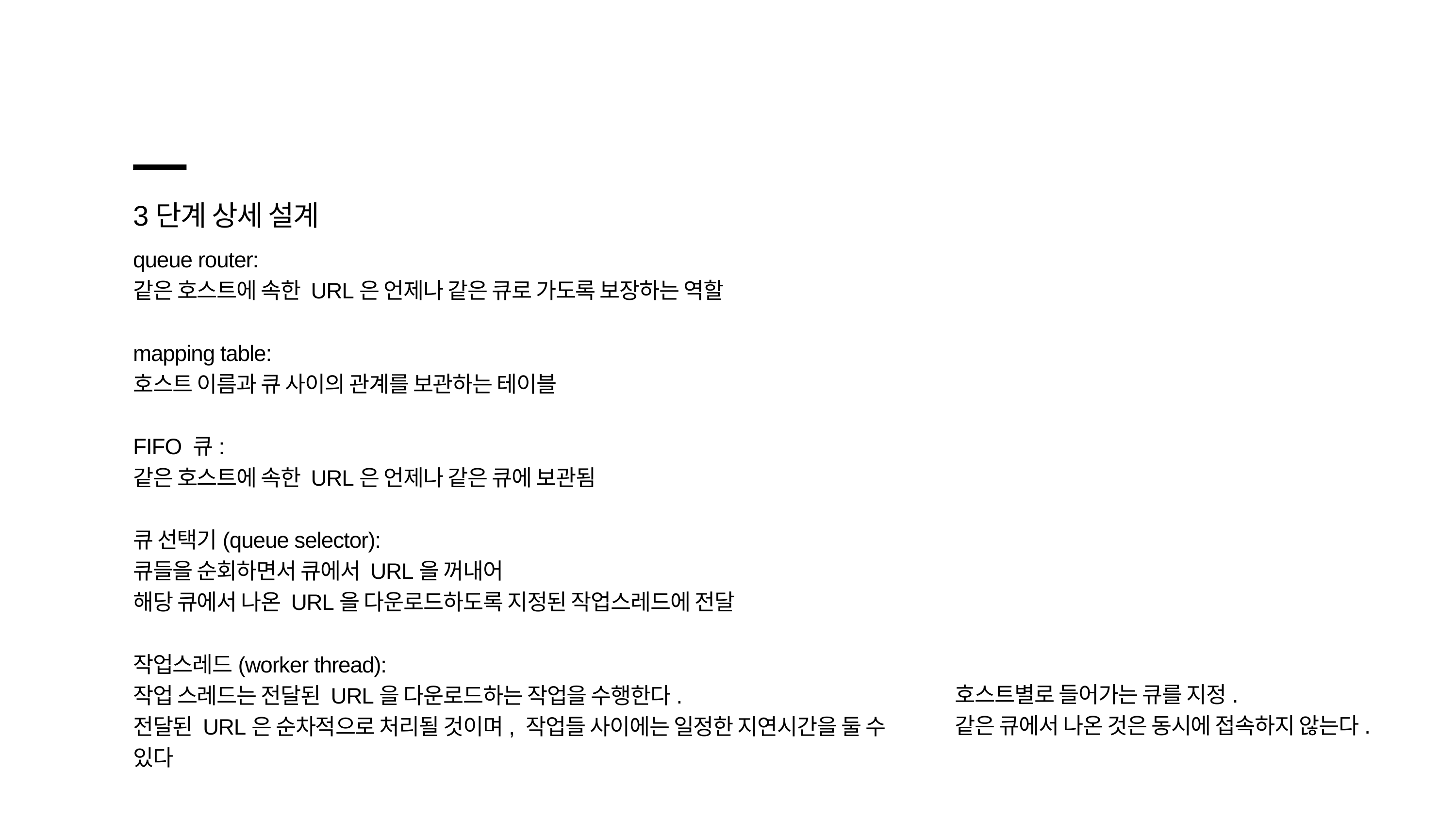

3단계 상세 설계
queue router:
같은 호스트에 속한 URL은 언제나 같은 큐로 가도록 보장하는 역할

mapping table:
호스트 이름과 큐 사이의 관계를 보관하는 테이블

FIFO 큐:
같은 호스트에 속한 URL은 언제나 같은 큐에 보관됨

큐 선택기(queue selector):
큐들을 순회하면서 큐에서 URL을 꺼내어
해당 큐에서 나온 URL을 다운로드하도록 지정된 작업스레드에 전달

작업스레드(worker thread):
작업 스레드는 전달된 URL을 다운로드하는 작업을 수행한다.
전달된 URL은 순차적으로 처리될 것이며, 작업들 사이에는 일정한 지연시간을 둘 수 있다
호스트별로 들어가는 큐를 지정.
같은 큐에서 나온 것은 동시에 접속하지 않는다.